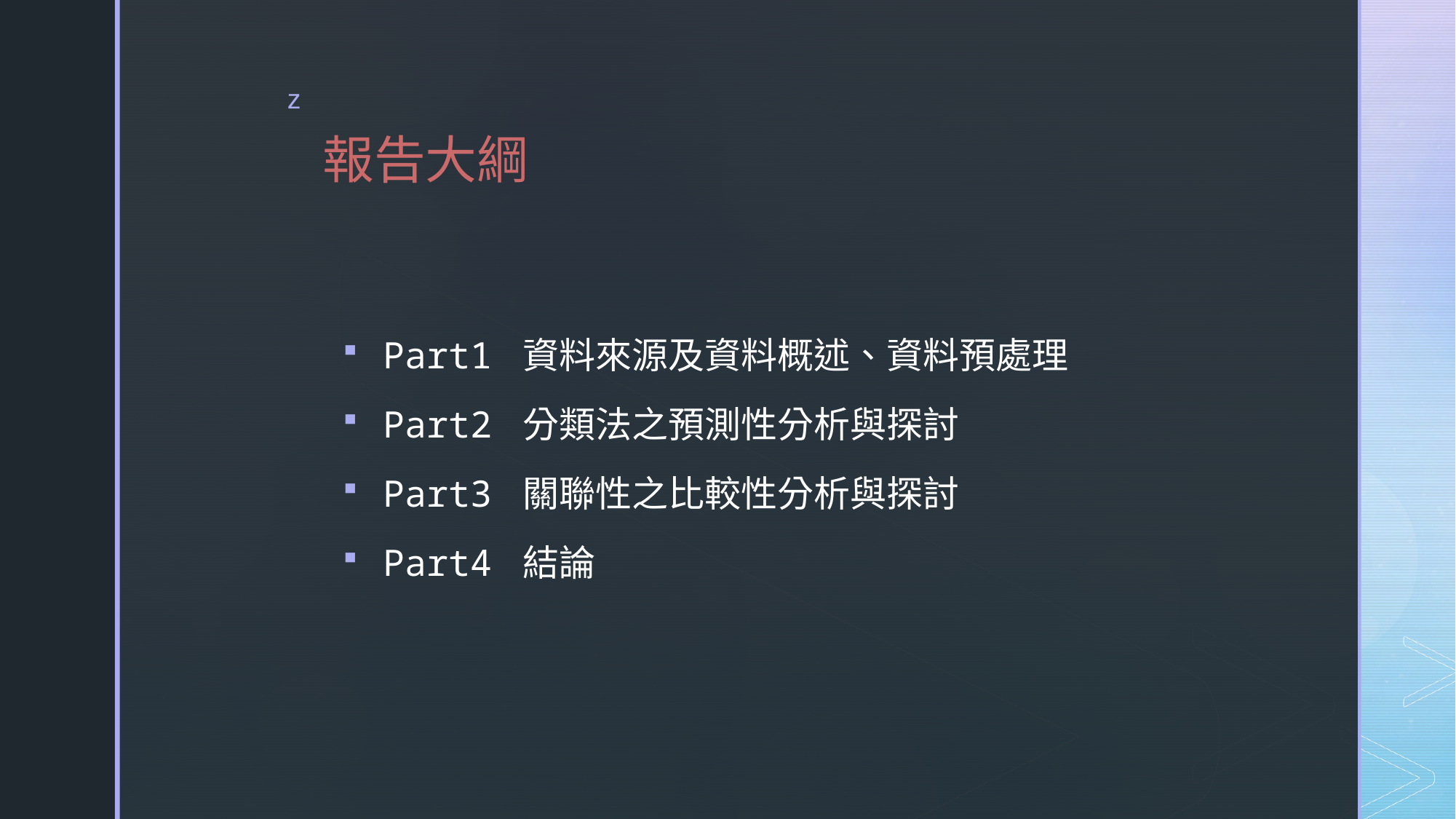

# 報告大綱
Part1 資料來源及資料概述、資料預處理
Part2 分類法之預測性分析與探討
Part3 關聯性之比較性分析與探討
Part4 結論